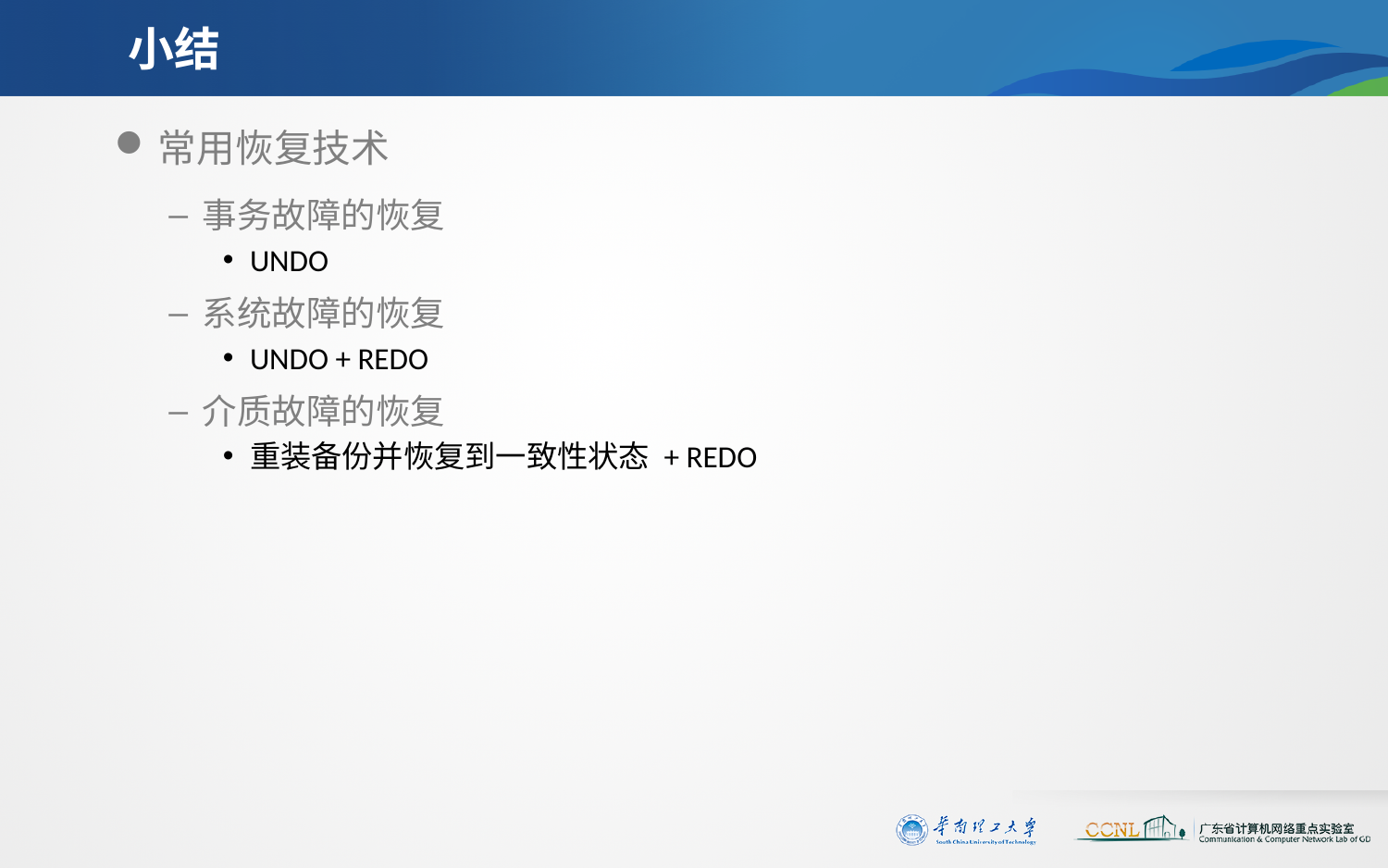

# 小结
常用恢复技术
事务故障的恢复
UNDO
系统故障的恢复
UNDO + REDO
介质故障的恢复
重装备份并恢复到一致性状态 + REDO